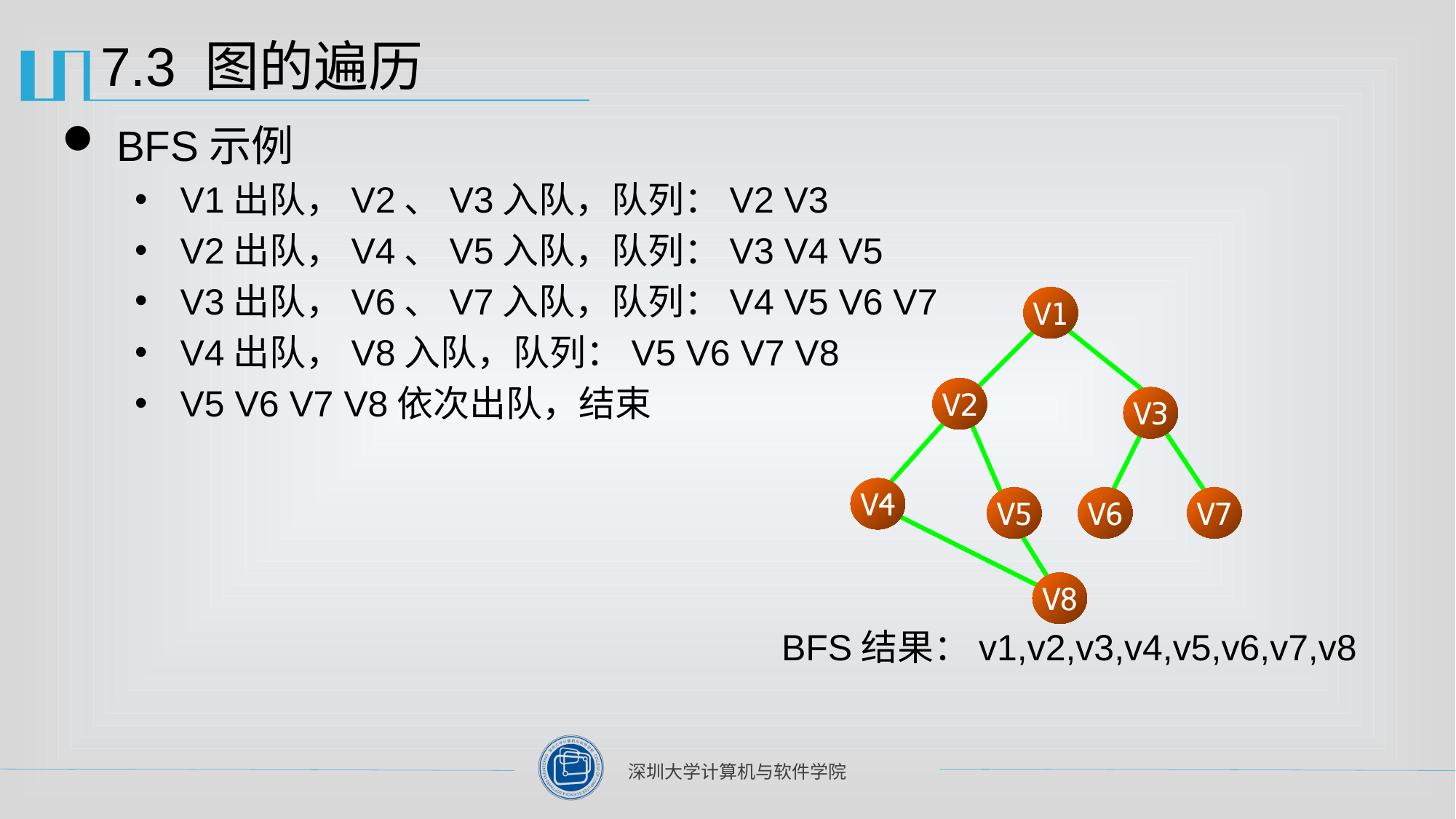

# 7.3 图的遍历
BFS示例
V1出队，V2、V3入队，队列：V2 V3
V2出队，V4、V5入队，队列：V3 V4 V5
V3出队，V6、V7入队，队列：V4 V5 V6 V7
V4出队，V8入队，队列：V5 V6 V7 V8
V5 V6 V7 V8依次出队，结束
V1
V2
V3
V4
V5
V6
V7
V8

	BFS结果：v1,v2,v3,v4,v5,v6,v7,v8
63